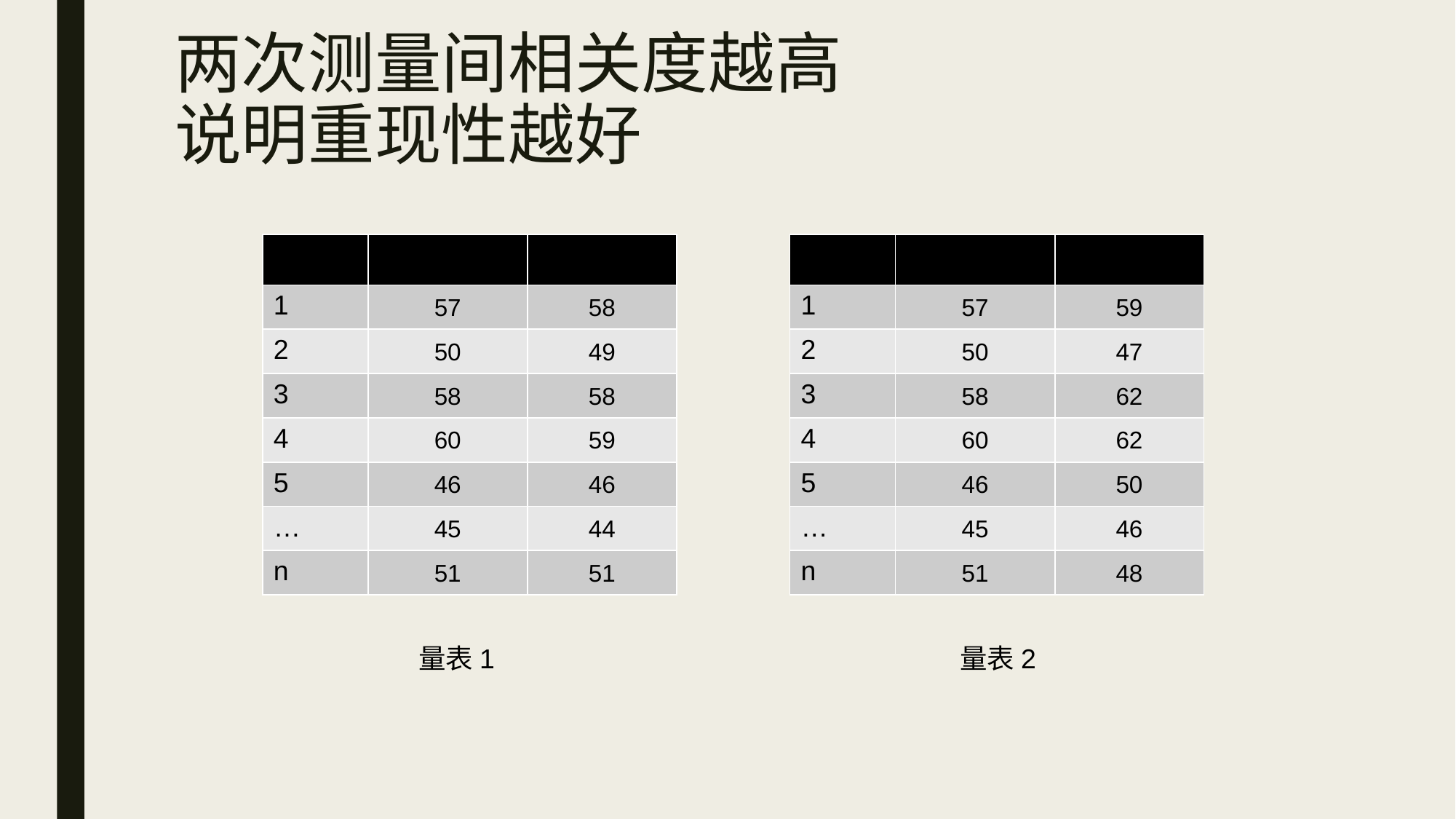

# 两次测量间相关度越高 说明重现性越好

| 对象 | 第一次结果 | 第二次结果 |
| --- | --- | --- |
| 1 | 57 | 58 |
| 2 | 50 | 49 |
| 3 | 58 | 58 |
| 4 | 60 | 59 |
| 5 | 46 | 46 |
| … | 45 | 44 |
| n | 51 | 51 |
| 对象 | 第一次结果 | 第二次结果 |
| --- | --- | --- |
| 1 | 57 | 59 |
| 2 | 50 | 47 |
| 3 | 58 | 62 |
| 4 | 60 | 62 |
| 5 | 46 | 50 |
| … | 45 | 46 |
| n | 51 | 48 |
量表1
量表2